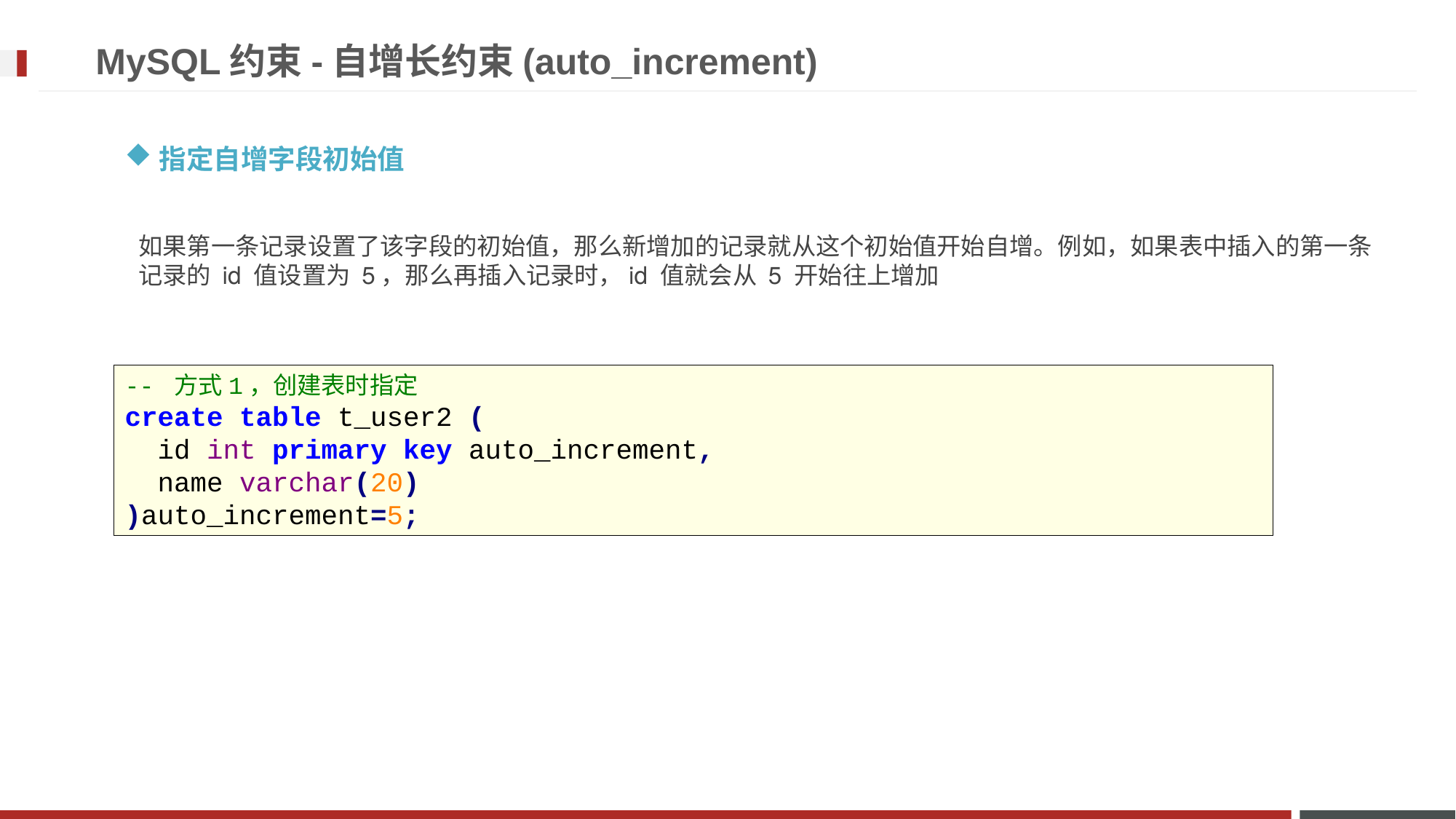

# MySQL约束-自增长约束(auto_increment)
指定自增字段初始值
如果第一条记录设置了该字段的初始值，那么新增加的记录就从这个初始值开始自增。例如，如果表中插入的第一条记录的 id 值设置为 5，那么再插入记录时，id 值就会从 5 开始往上增加
-- 方式1，创建表时指定
create table t_user2 (
  id int primary key auto_increment,
  name varchar(20)
)auto_increment=5;